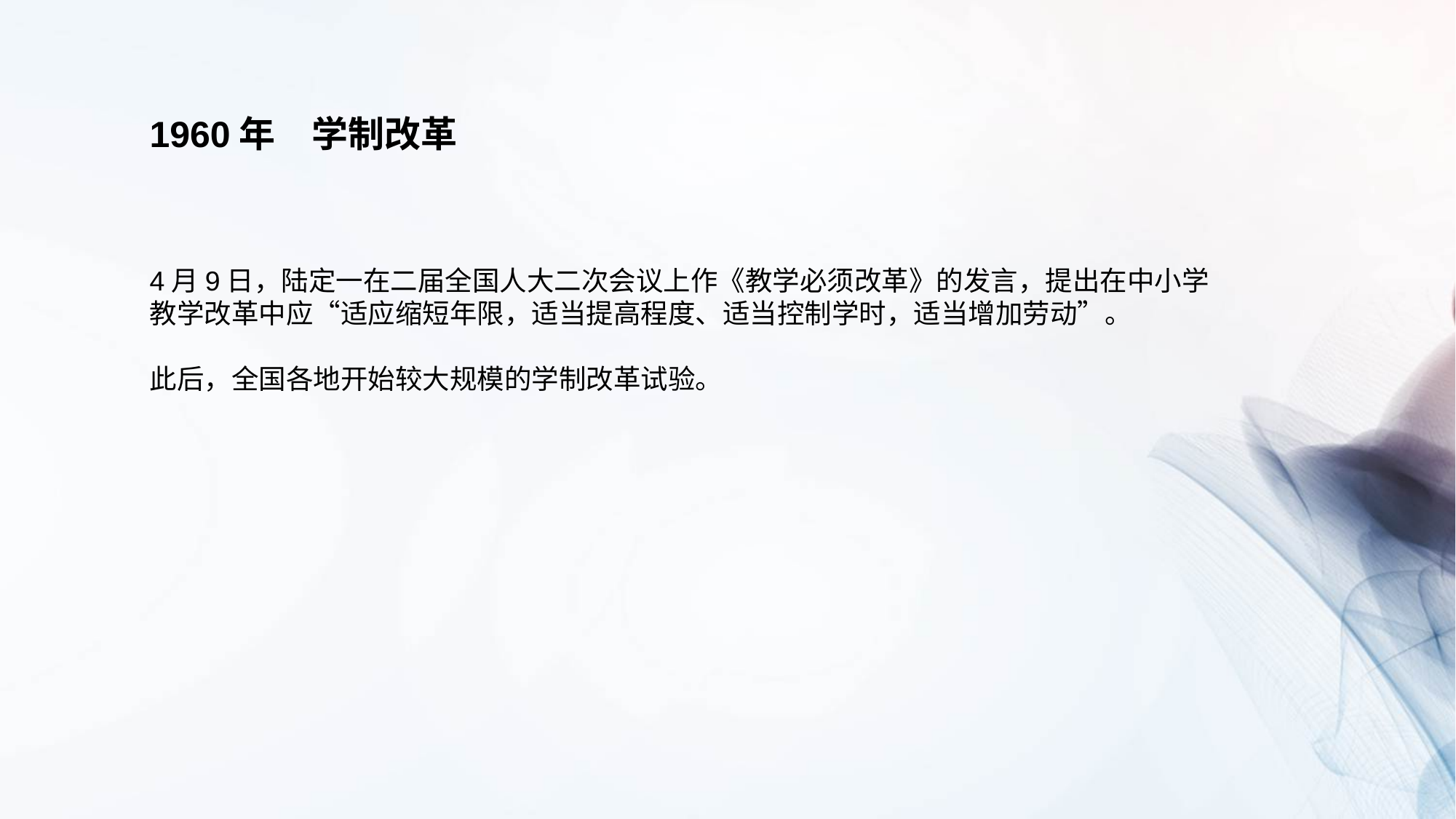

1960年　学制改革
4月9日，陆定一在二届全国人大二次会议上作《教学必须改革》的发言，提出在中小学教学改革中应“适应缩短年限，适当提高程度、适当控制学时，适当增加劳动”。

此后，全国各地开始较大规模的学制改革试验。